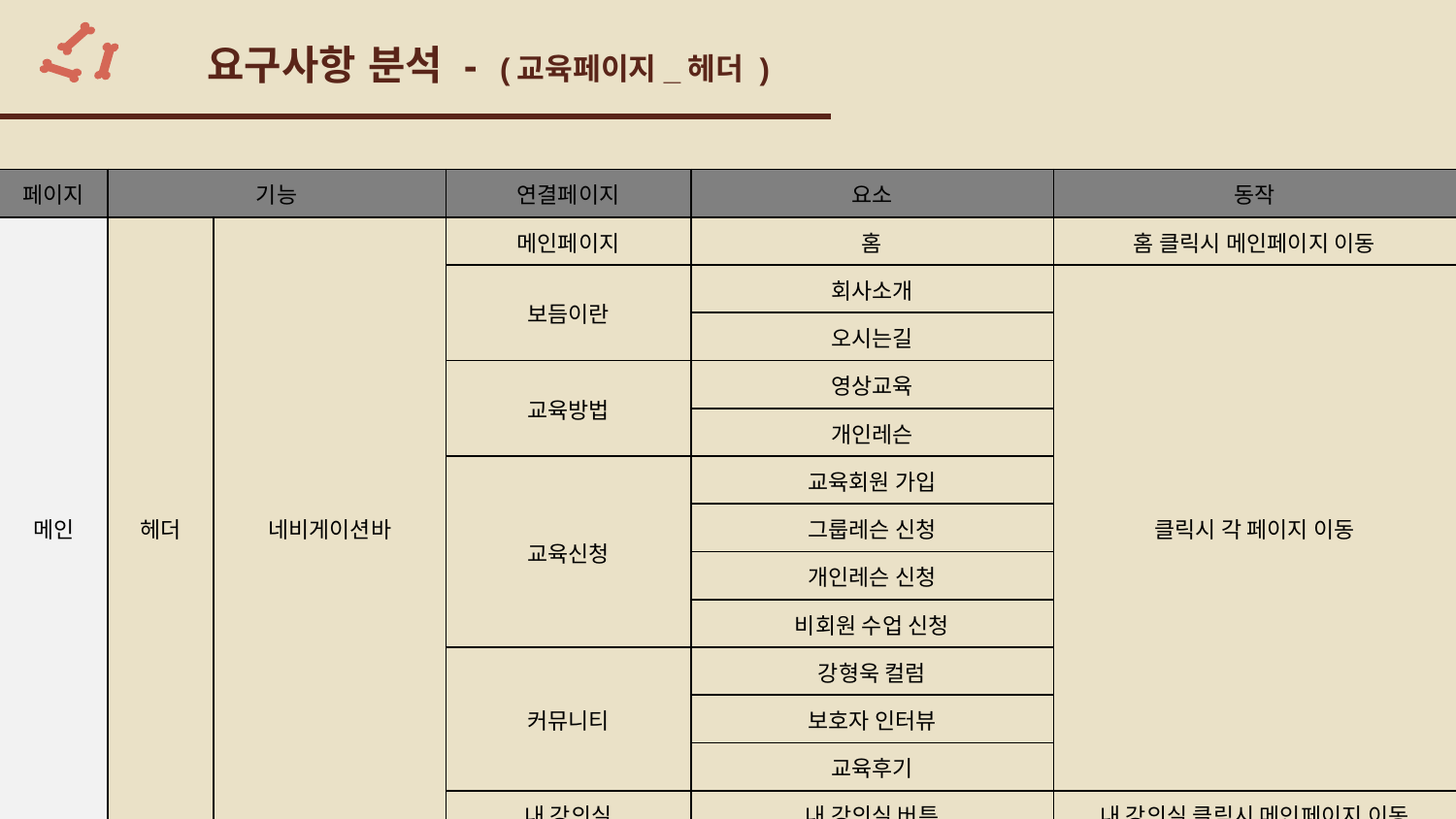

# 요구사항 분석 -  (교육페이지_헤더 )

| 페이지 | 기능 |  | 연결페이지 | 요소 | 동작 |
| --- | --- | --- | --- | --- | --- |
| 메인 | 헤더 | 네비게이션바 | 메인페이지 | 홈 | 홈 클릭시 메인페이지 이동 |
|  |  |  | 보듬이란 | 회사소개 | 클릭시 각 페이지 이동 |
|  |  |  |  | 오시는길 |  |
|  |  |  | 교육방법 | 영상교육 |  |
|  |  |  |  | 개인레슨 |  |
|  |  |  | 교육신청 | 교육회원 가입 |  |
|  |  |  |  | 그룹레슨 신청 |  |
|  |  |  |  | 개인레슨 신청 |  |
|  |  |  |  | 비회원 수업 신청 |  |
|  |  |  | 커뮤니티 | 강형욱 컬럼 |  |
|  |  |  |  | 보호자 인터뷰 |  |
|  |  |  |  | 교육후기 |  |
|  |  |  | 내 강의실 | 내 강의실 버튼 | 내 강의실 클릭시 메인페이지 이동 |